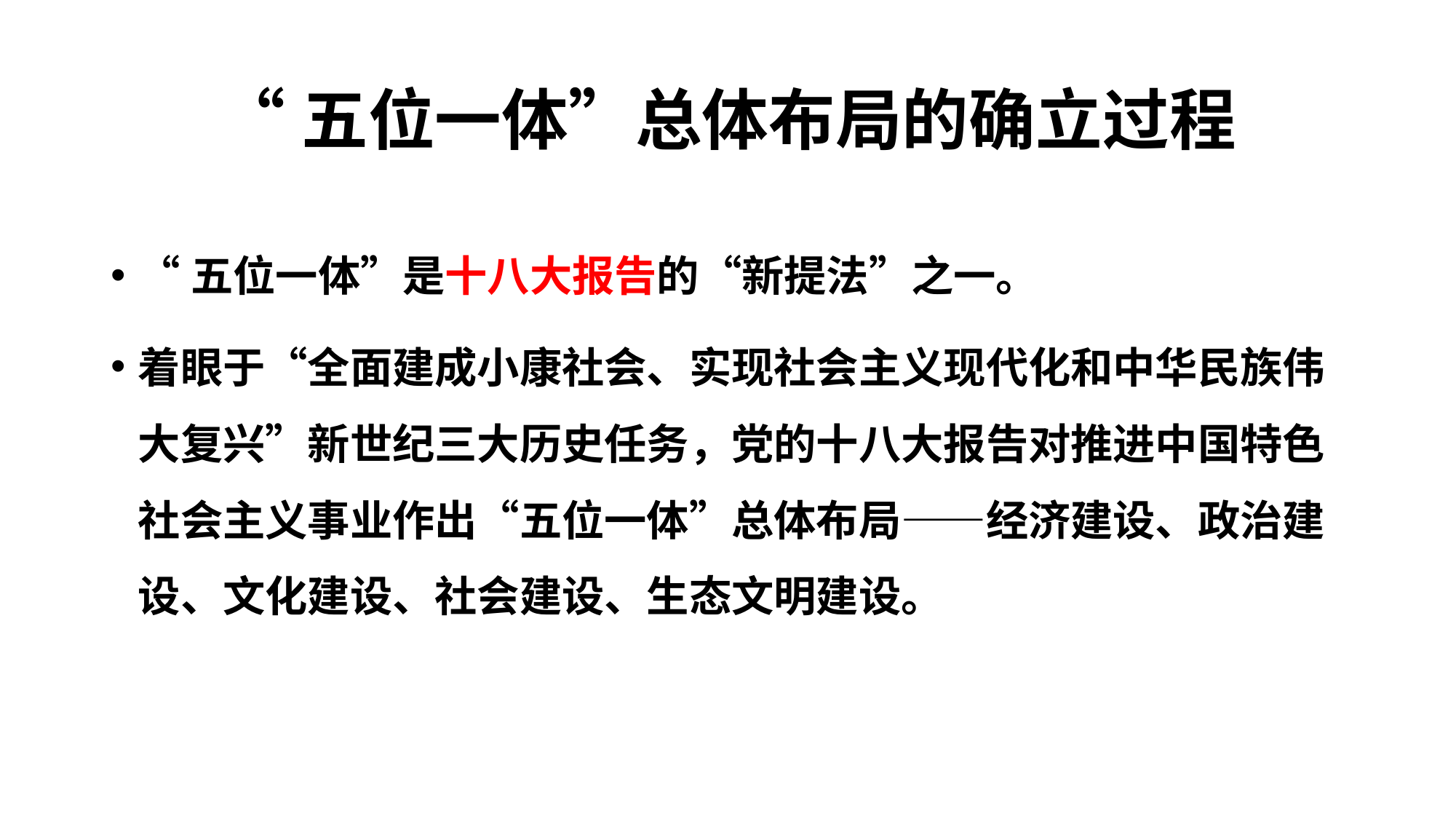

# “五位一体”总体布局的确立过程
“五位一体”是十八大报告的“新提法”之一。
着眼于“全面建成小康社会、实现社会主义现代化和中华民族伟大复兴”新世纪三大历史任务，党的十八大报告对推进中国特色社会主义事业作出“五位一体”总体布局——经济建设、政治建设、文化建设、社会建设、生态文明建设。